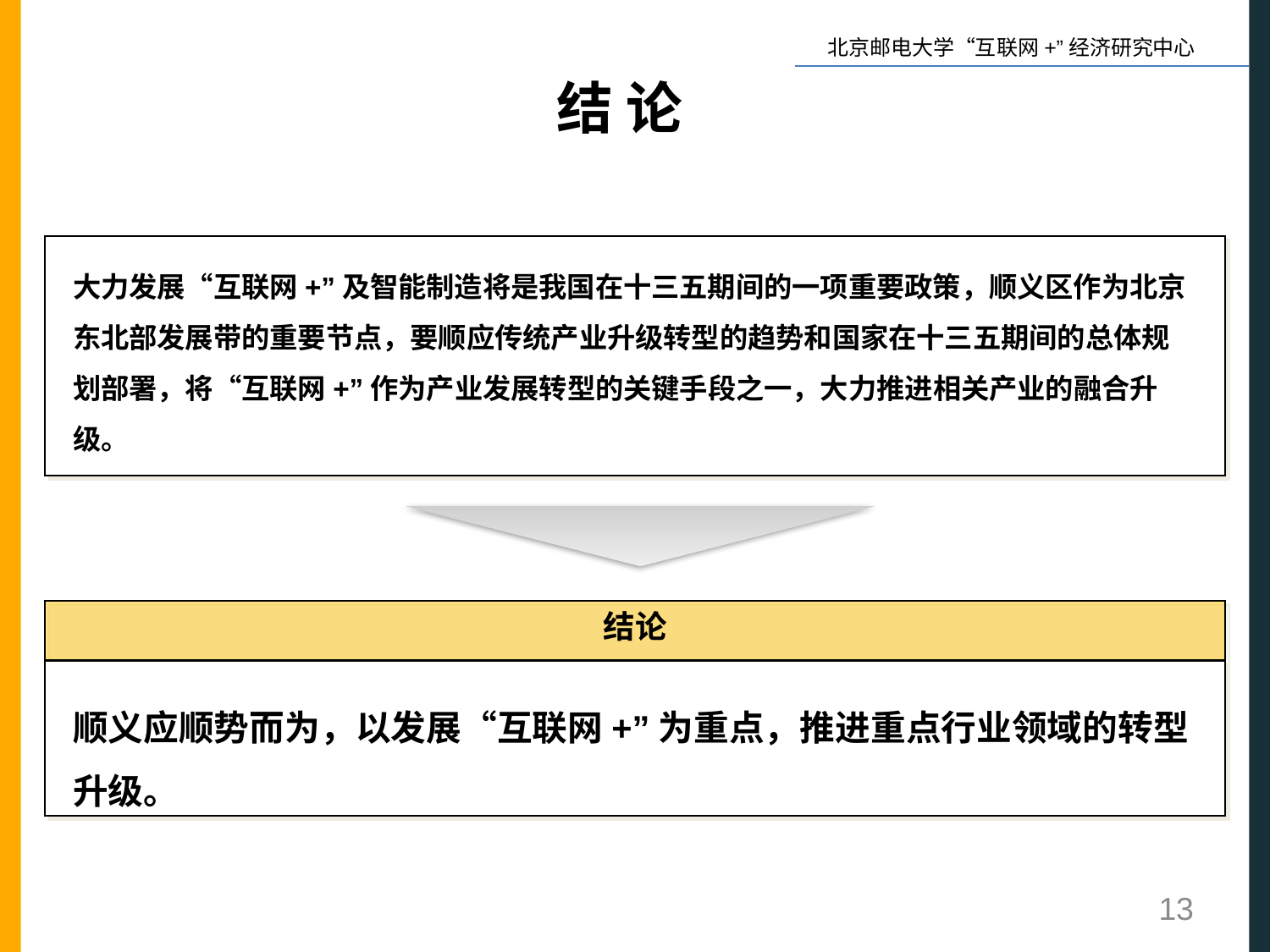

结 论

大力发展“互联网+”及智能制造将是我国在十三五期间的一项重要政策，顺义区作为北京东北部发展带的重要节点，要顺应传统产业升级转型的趋势和国家在十三五期间的总体规划部署，将“互联网+”作为产业发展转型的关键手段之一，大力推进相关产业的融合升级。

结论

顺义应顺势而为，以发展“互联网+”为重点，推进重点行业领域的转型升级。
13